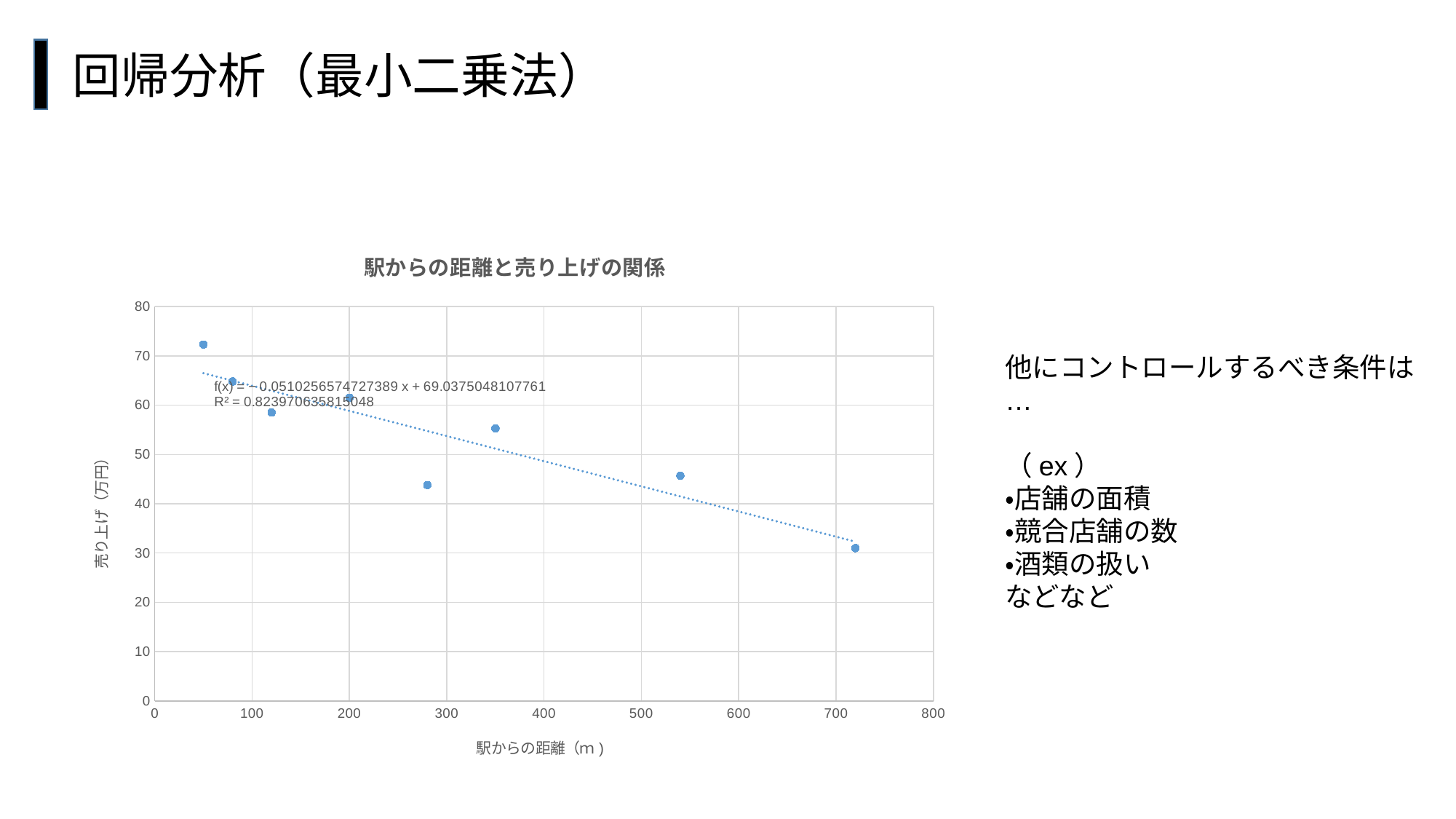

回帰分析（最小二乗法）

### Chart: 駅からの距離と売り上げの関係

| Category | sales |
|---|---|
#
他にコントロールするべき条件は
…

（ex）
・店舗の面積
・競合店舗の数
・酒類の扱い
などなど
セレクション・バイアス